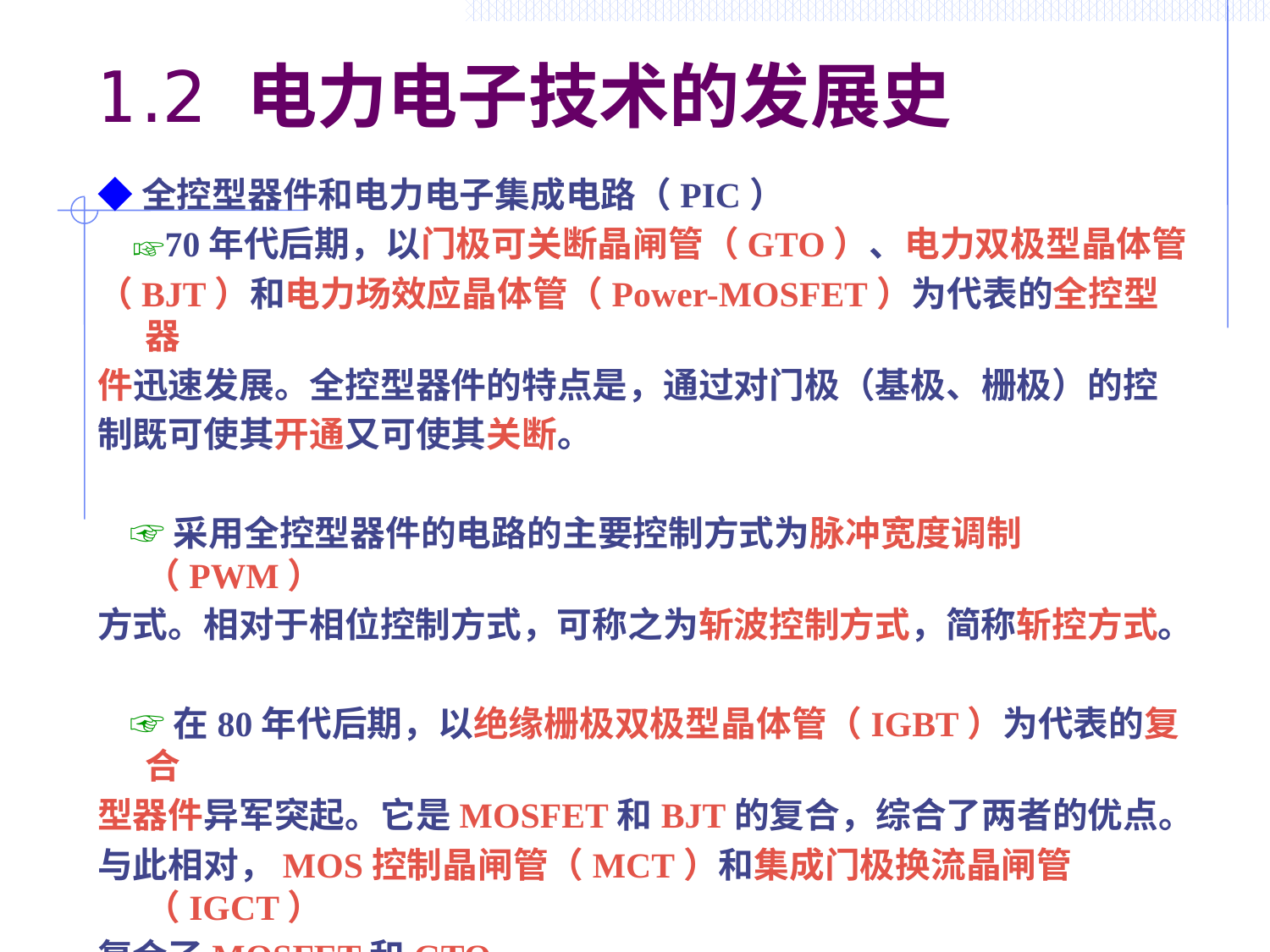

# 1.2 电力电子技术的发展史
◆全控型器件和电力电子集成电路（PIC）
    ☞70年代后期，以门极可关断晶闸管（GTO）、电力双极型晶体管
（BJT）和电力场效应晶体管（Power-MOSFET）为代表的全控型器
件迅速发展。全控型器件的特点是，通过对门极（基极、栅极）的控
制既可使其开通又可使其关断。

    ☞采用全控型器件的电路的主要控制方式为脉冲宽度调制（PWM）
方式。相对于相位控制方式，可称之为斩波控制方式，简称斩控方式。

    ☞在80年代后期，以绝缘栅极双极型晶体管（IGBT）为代表的复合
型器件异军突起。它是MOSFET和BJT的复合，综合了两者的优点。
与此相对，MOS控制晶闸管（MCT）和集成门极换流晶闸管（IGCT）
复合了MOSFET和GTO。